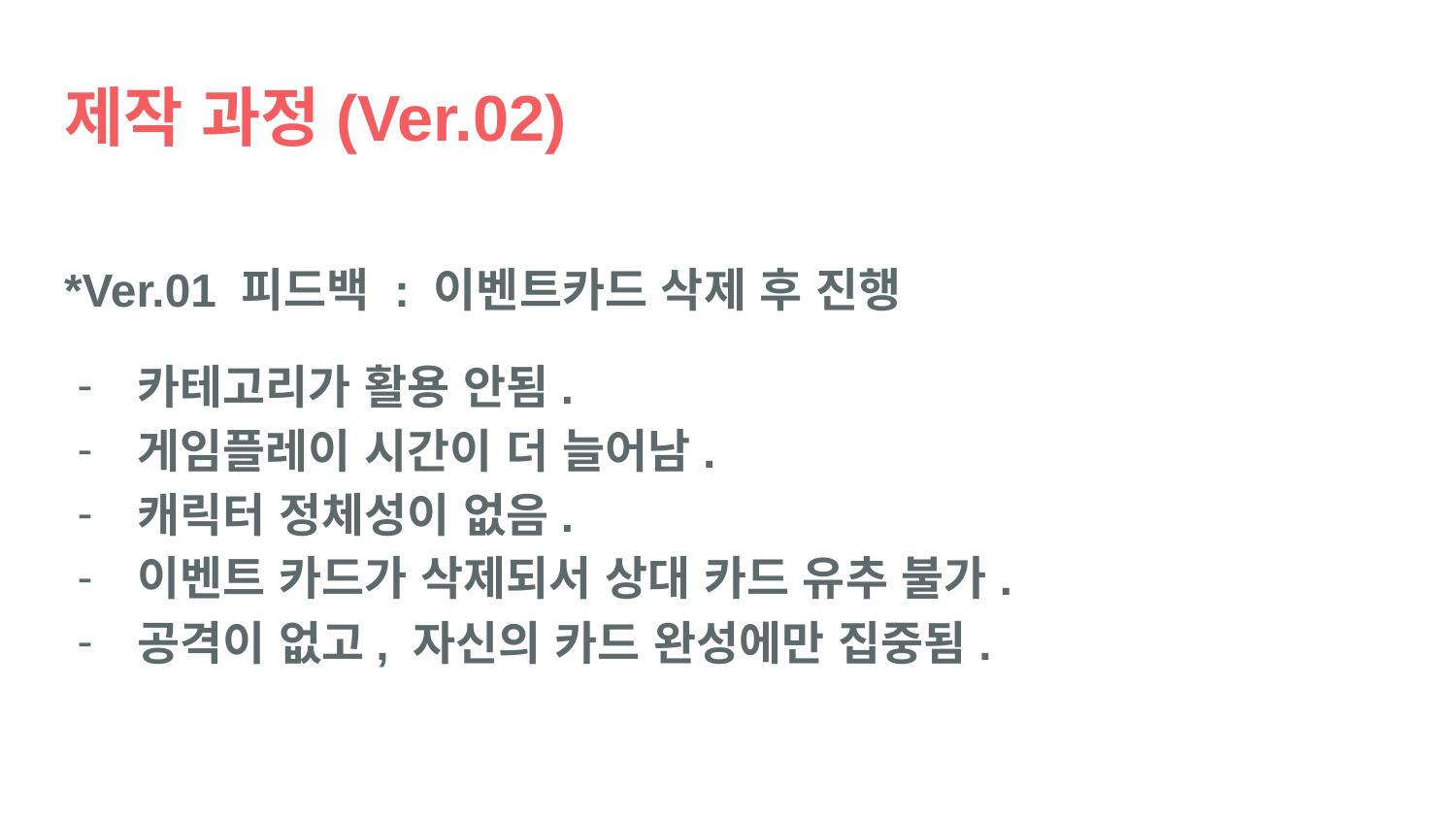

# 제작 과정(Ver.02)
*Ver.01 피드백 : 이벤트카드 삭제 후 진행
카테고리가 활용 안됨.
게임플레이 시간이 더 늘어남.
캐릭터 정체성이 없음.
이벤트 카드가 삭제되서 상대 카드 유추 불가.
공격이 없고, 자신의 카드 완성에만 집중됨.